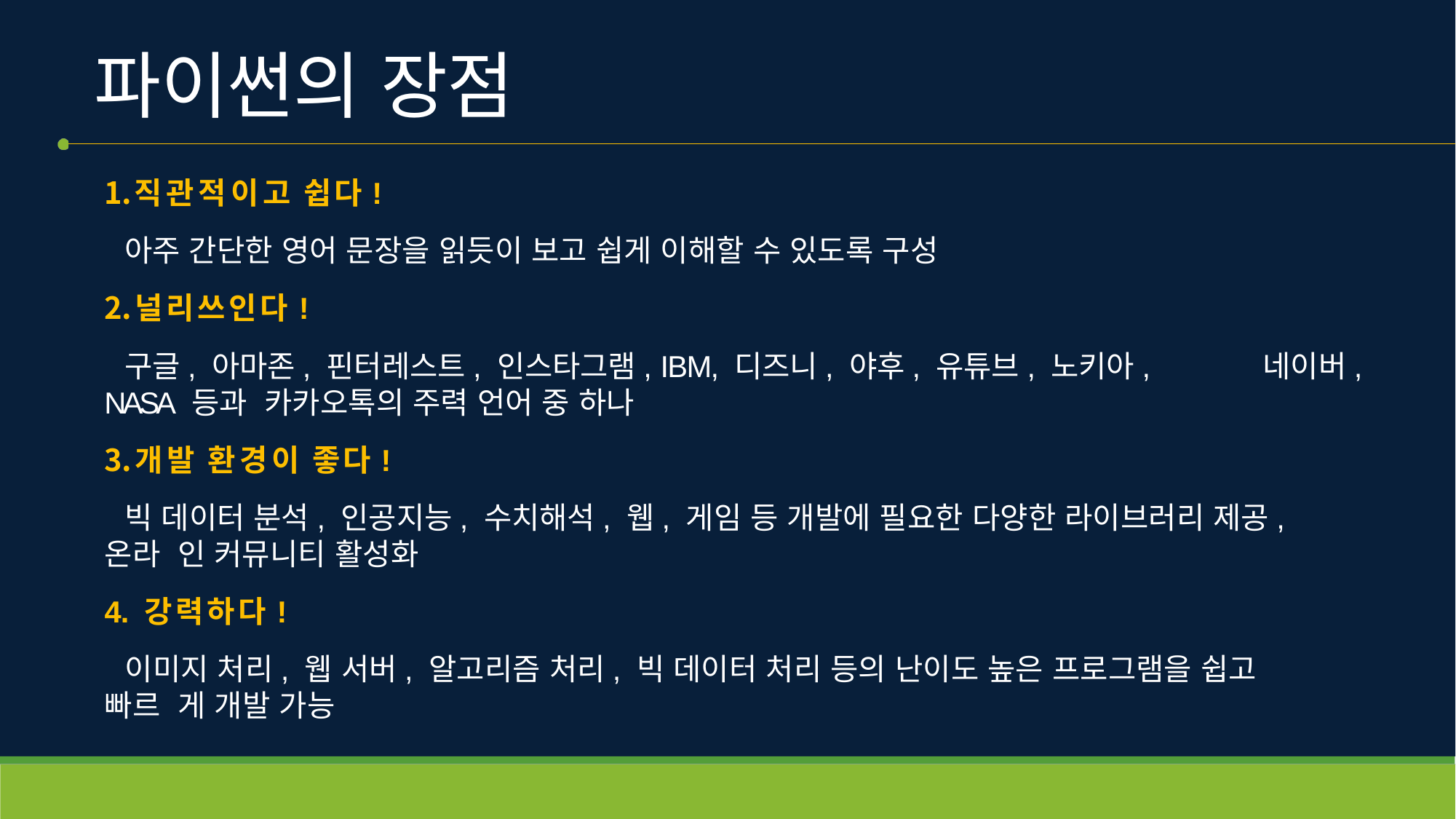

# 파이썬의 장점

직관적이고 쉽다!
아주 간단한 영어 문장을 읽듯이 보고 쉽게 이해할 수 있도록 구성
널리쓰인다!
구글, 아마존, 핀터레스트, 인스타그램, IBM, 디즈니, 야후, 유튜브, 노키아, NASA 등과  카카오톡의 주력 언어 중 하나
개발 환경이 좋다!
네이버,
빅 데이터 분석, 인공지능, 수치해석, 웹, 게임 등 개발에 필요한 다양한 라이브러리 제공, 온라  인 커뮤니티 활성화
4. 강력하다!
이미지 처리, 웹 서버, 알고리즘 처리, 빅 데이터 처리 등의 난이도 높은 프로그램을 쉽고	빠르  게 개발 가능